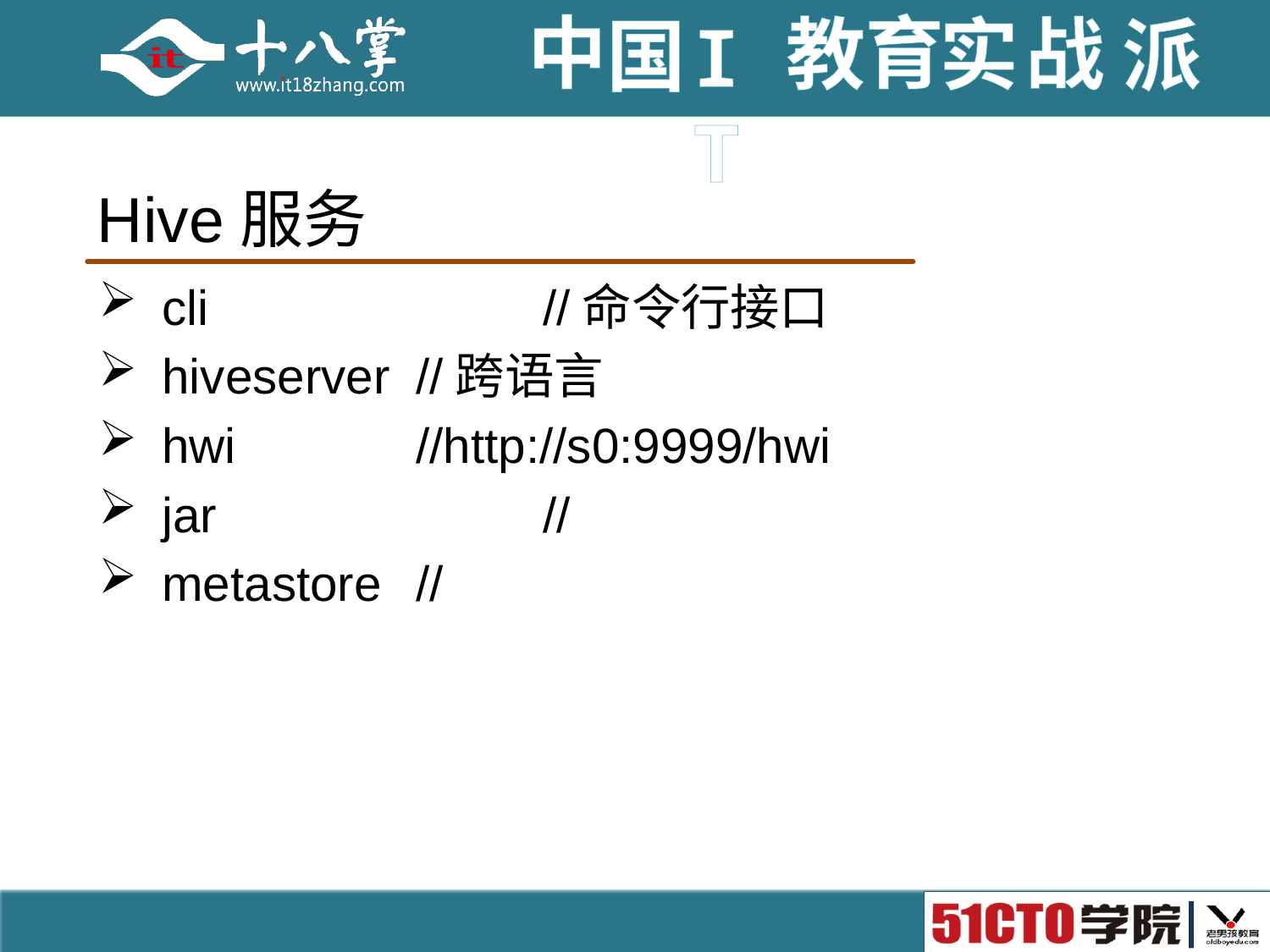

# Hive服务
cli			//命令行接口
hiveserver	//跨语言
hwi		//http://s0:9999/hwi
jar			//
metastore	//